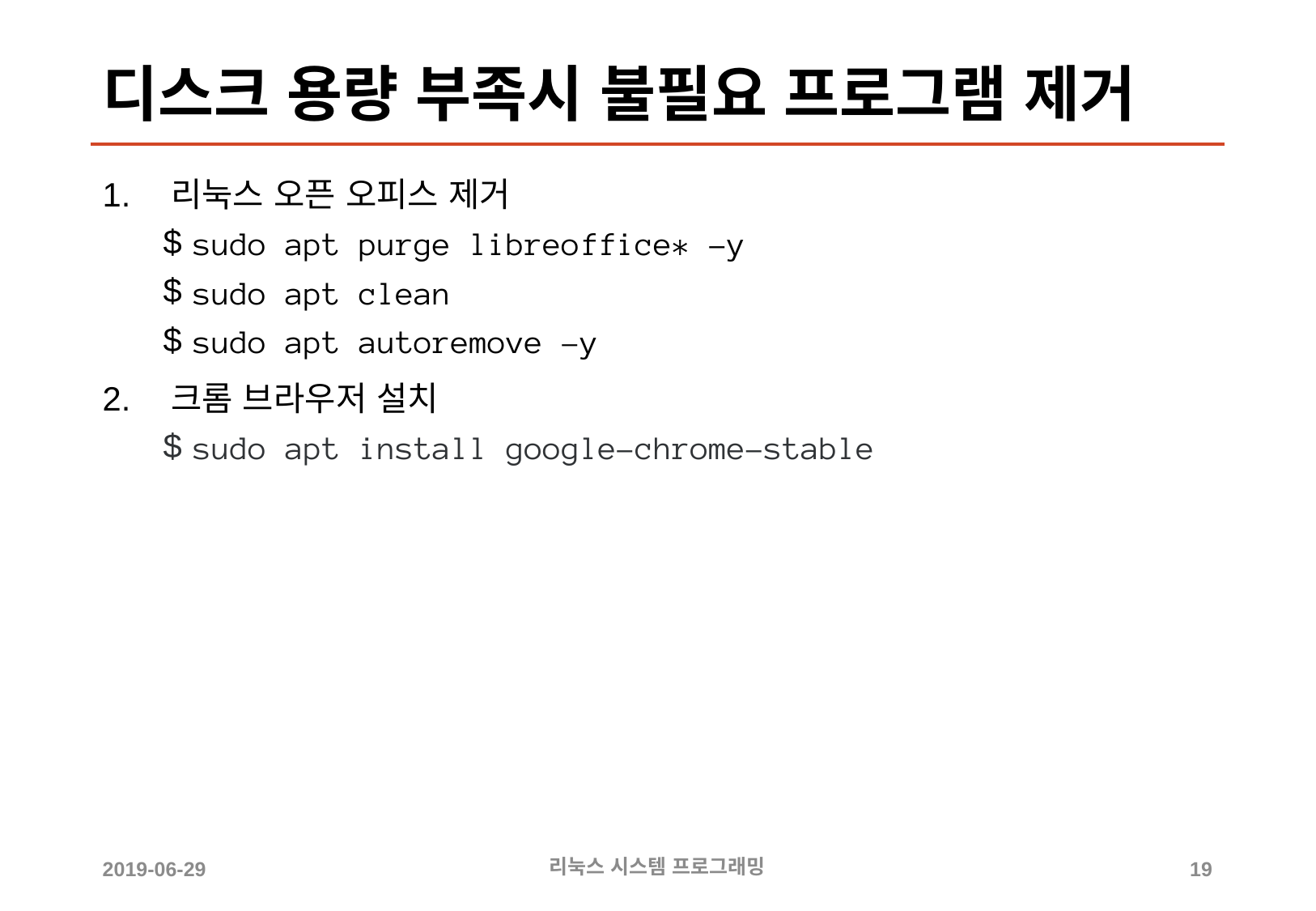

# 디스크 용량 부족시 불필요 프로그램 제거
리눅스 오픈 오피스 제거
sudo apt purge libreoffice* -y
sudo apt clean
sudo apt autoremove –y
크롬 브라우저 설치
sudo apt install google-chrome-stable

2019-06-29
리눅스 시스템 프로그래밍
19